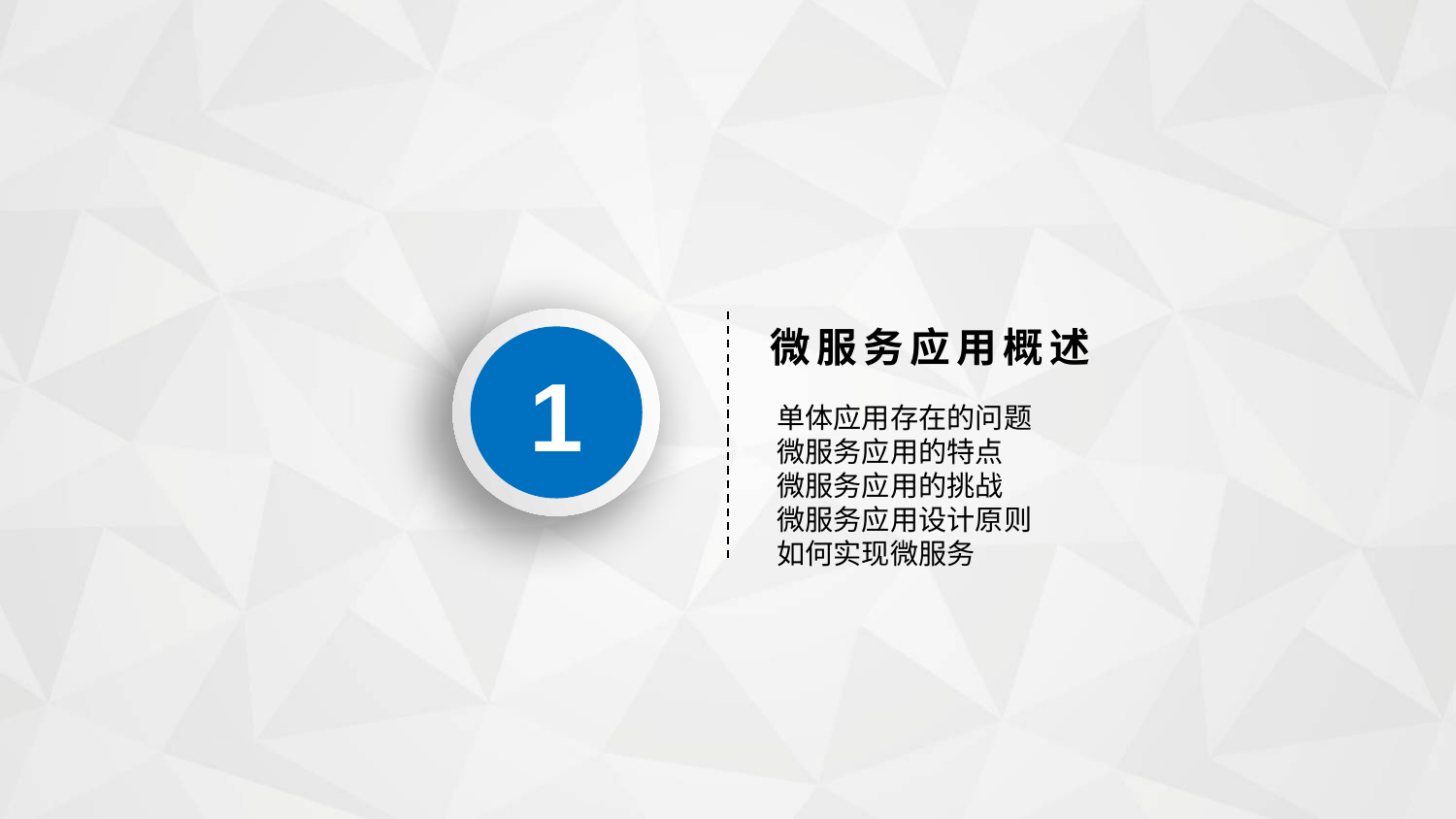

1
微服务应用概述
单体应用存在的问题
微服务应用的特点
微服务应用的挑战
微服务应用设计原则
如何实现微服务